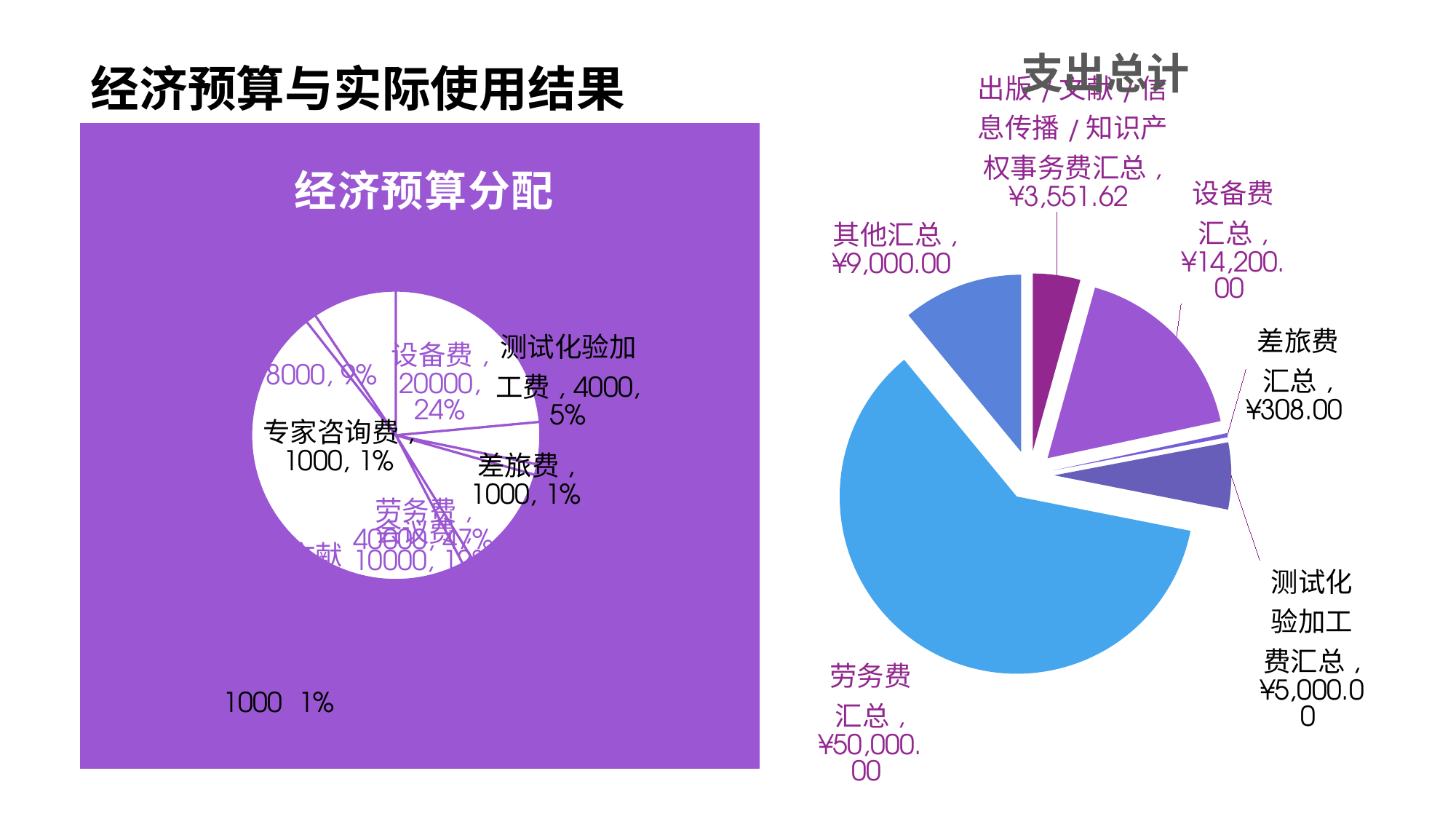

经济预算与实际使用结果

### Chart: 支出总计

| Category | 支出总计 |
|---|---|
| 出版/文献/信息传播/知识产权事务费汇总 | 3551.62 |
| 设备费汇总 | 14200.0 |
| 差旅费汇总 | 308.0 |
| 测试化验加工费汇总 | 5000.0 |
| 劳务费汇总 | 50000.0 |
| 其他汇总 | 9000.0 |

### Chart: 经济预算分配

| Category |  |
|---|---|
| 设备费 | 20000.0 |
| 材料费 | 0.0 |
| 测试化验加工费 | 4000.0 |
| 燃料动力费 | 0.0 |
| 差旅费 | 1000.0 |
| 会议费 | 10000.0 |
| 国际合作与交流费 | 0.0 |
| 出版/文献/信息传播/知识产权事务费 | 1000.0 |
| 劳务费 | 40000.0 |
| 专家咨询费 | 1000.0 |
| 其他 | 8000.0 |